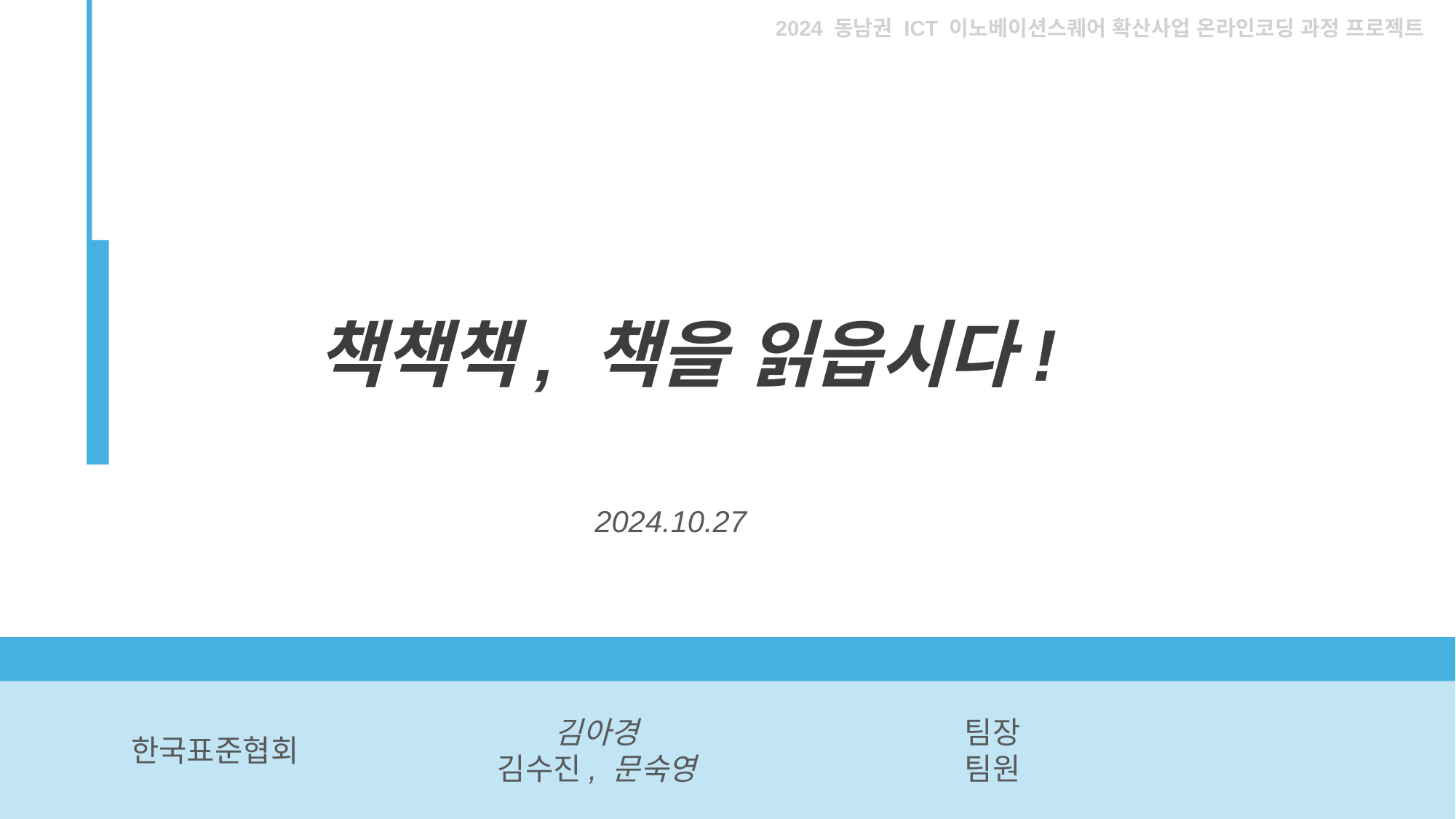

2024 동남권 ICT 이노베이션스퀘어 확산사업 온라인코딩 과정 프로젝트
책책책, 책을 읽읍시다!
2024.10.27

김아경
김수진, 문숙영
팀장
팀원
한국표준협회